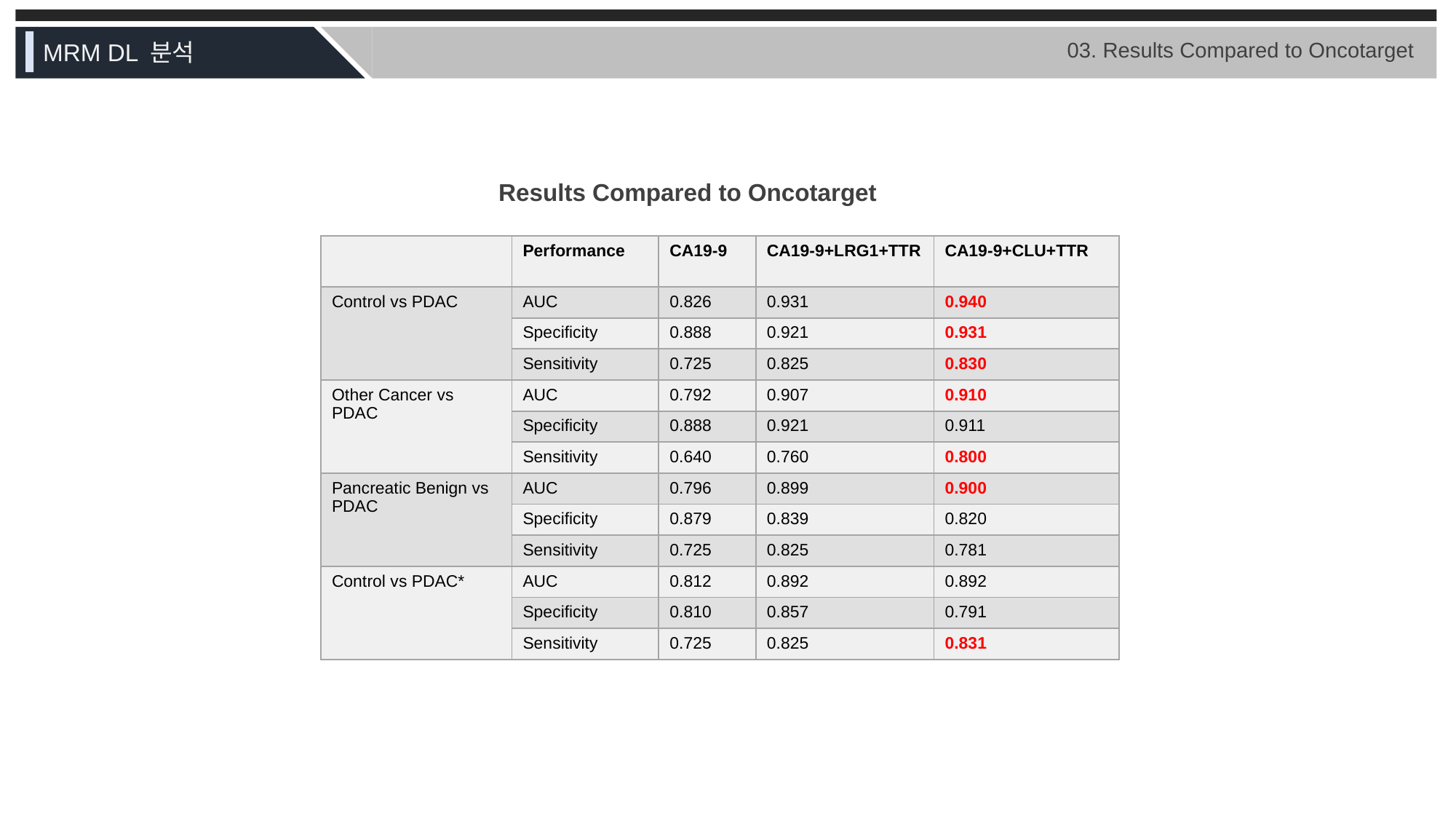

03. Results Compared to Oncotarget
MRM DL 분석
Results Compared to Oncotarget
|  | Performance | CA19-9 | CA19-9+LRG1+TTR | CA19-9+CLU+TTR |
| --- | --- | --- | --- | --- |
| Control vs PDAC | AUC | 0.826 | 0.931 | 0.940 |
|  | Specificity | 0.888 | 0.921 | 0.931 |
|  | Sensitivity | 0.725 | 0.825 | 0.830 |
| Other Cancer vs PDAC | AUC | 0.792 | 0.907 | 0.910 |
|  | Specificity | 0.888 | 0.921 | 0.911 |
|  | Sensitivity | 0.640 | 0.760 | 0.800 |
| Pancreatic Benign vs PDAC | AUC | 0.796 | 0.899 | 0.900 |
|  | Specificity | 0.879 | 0.839 | 0.820 |
|  | Sensitivity | 0.725 | 0.825 | 0.781 |
| Control vs PDAC\* | AUC | 0.812 | 0.892 | 0.892 |
|  | Specificity | 0.810 | 0.857 | 0.791 |
|  | Sensitivity | 0.725 | 0.825 | 0.831 |